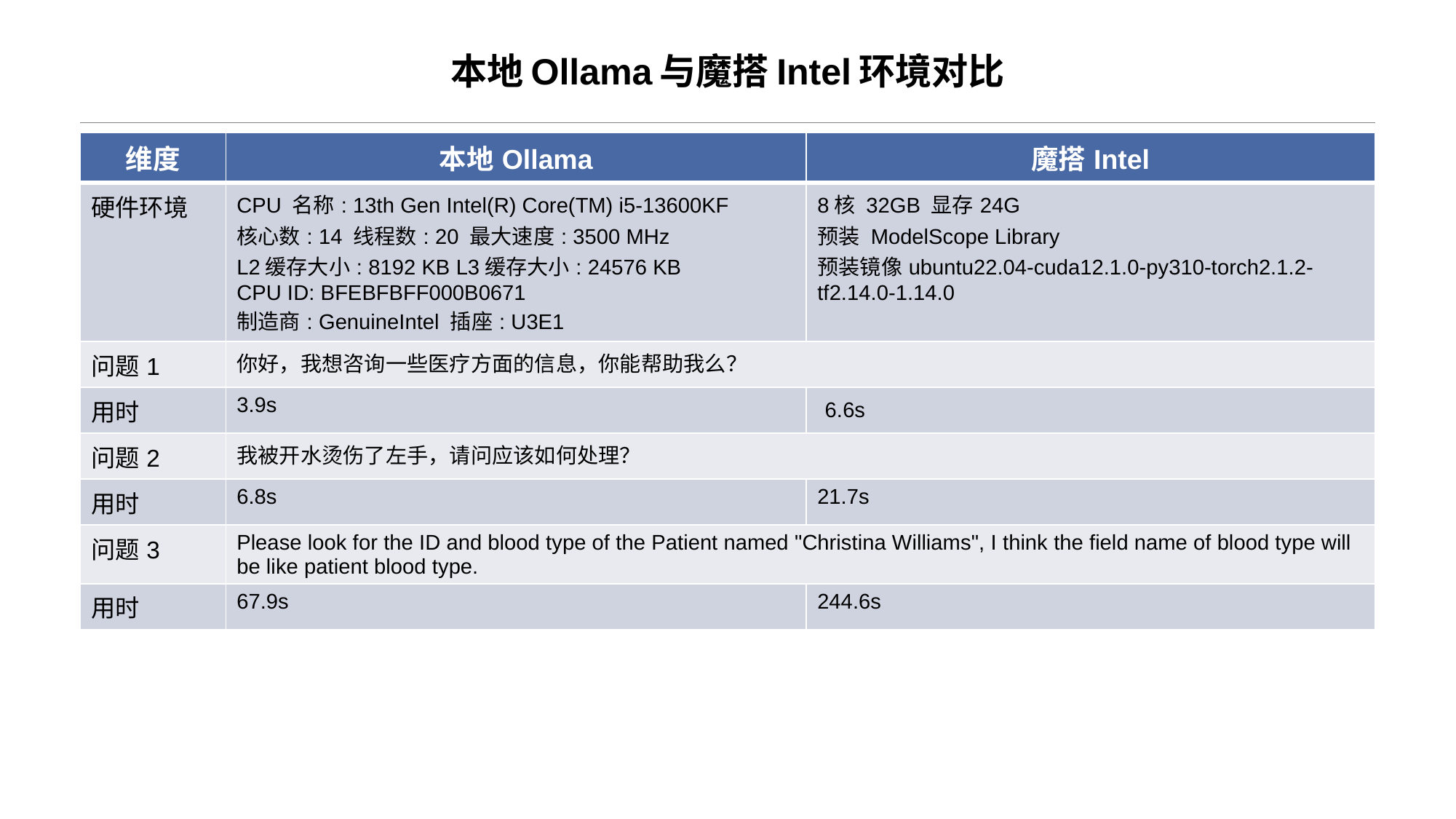

# 本地Ollama与魔搭Intel环境对比
| 维度 | 本地Ollama | 魔搭Intel |
| --- | --- | --- |
| 硬件环境 | CPU 名称: 13th Gen Intel(R) Core(TM) i5-13600KF 核心数: 14 线程数: 20 最大速度: 3500 MHz L2缓存大小: 8192 KB L3缓存大小: 24576 KB CPU ID: BFEBFBFF000B0671 制造商: GenuineIntel 插座: U3E1 | 8核 32GB 显存24G 预装 ModelScope Library 预装镜像ubuntu22.04-cuda12.1.0-py310-torch2.1.2-tf2.14.0-1.14.0 |
| 问题1 | 你好，我想咨询一些医疗方面的信息，你能帮助我么？ |  |
| 用时 | 3.9s | 6.6s |
| 问题2 | 我被开水烫伤了左手，请问应该如何处理？ |  |
| 用时 | 6.8s | 21.7s |
| 问题3 | Please look for the ID and blood type of the Patient named "Christina Williams", I think the field name of blood type will be like patient blood type. |  |
| 用时 | 67.9s | 244.6s |